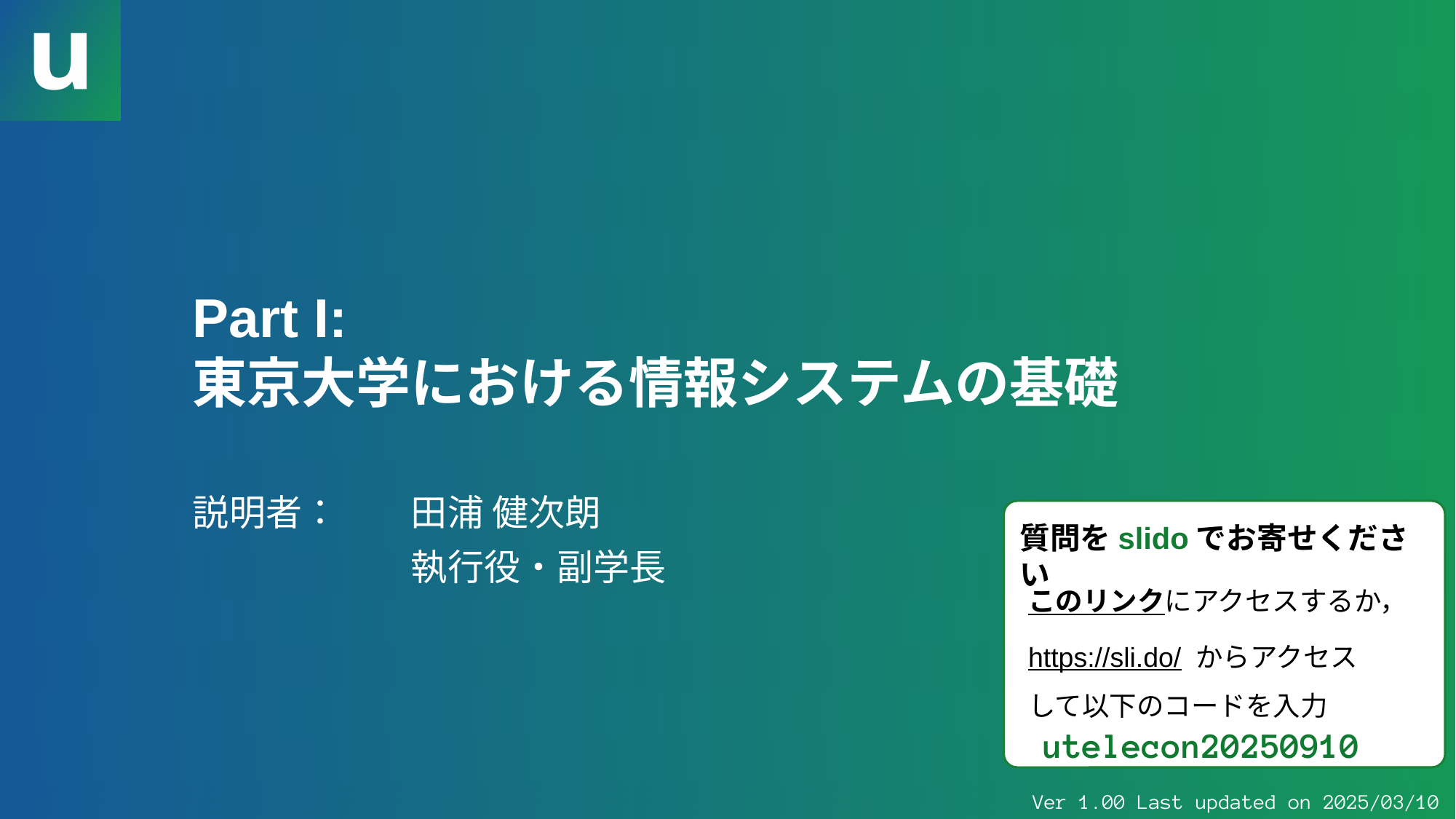

# Part I: 東京大学における情報システムの基礎

説明者：	田浦 健次朗
		執行役・副学長

質問をslidoでお寄せください
このリンクにアクセスするか，
https://sli.do/ からアクセス
して以下のコードを入力
 utelecon20250910
Ver 1.00 Last updated on 2025/03/10